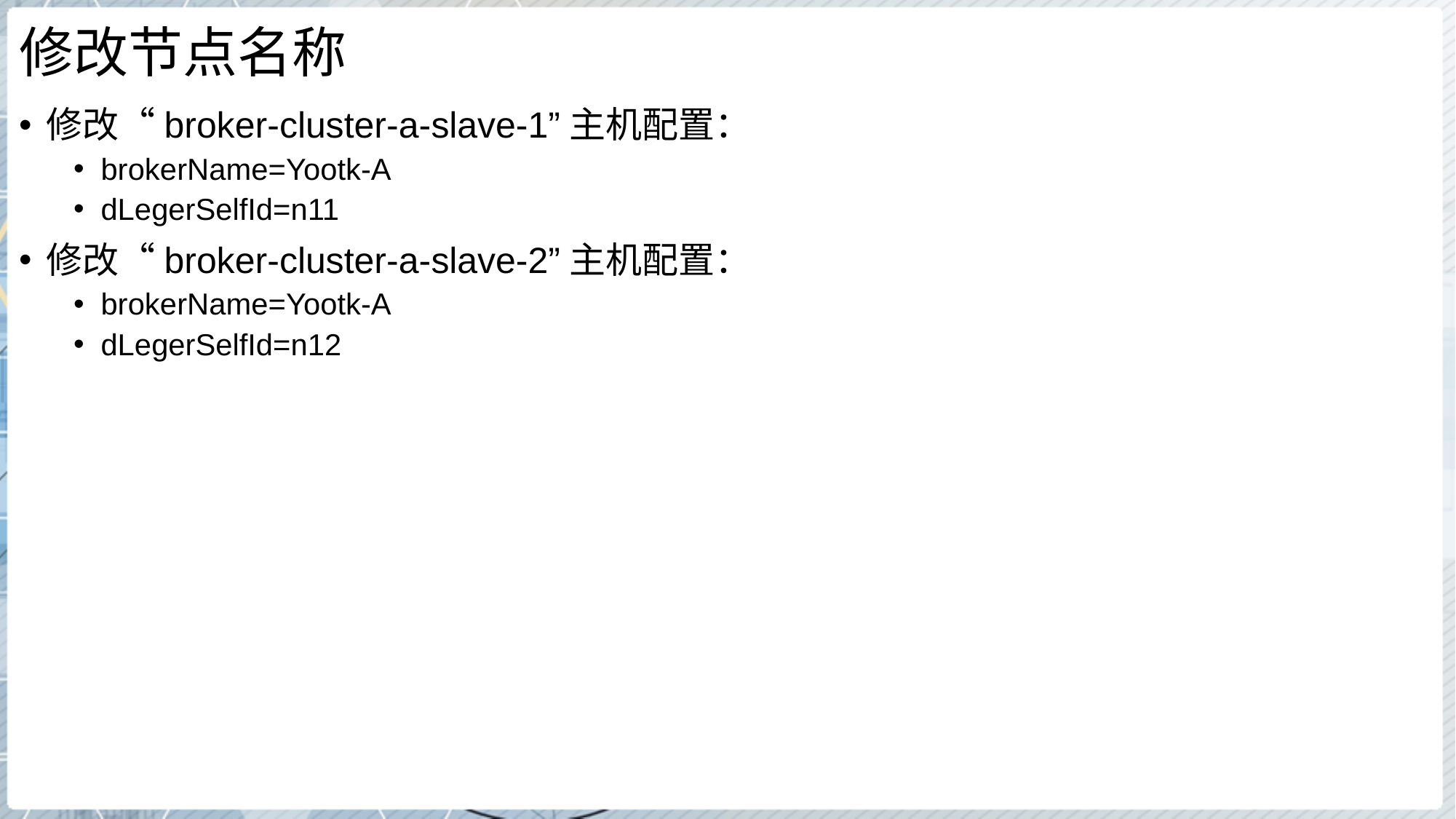

# 修改节点名称
修改“broker-cluster-a-slave-1”主机配置：
brokerName=Yootk-A
dLegerSelfId=n11
修改“broker-cluster-a-slave-2”主机配置：
brokerName=Yootk-A
dLegerSelfId=n12